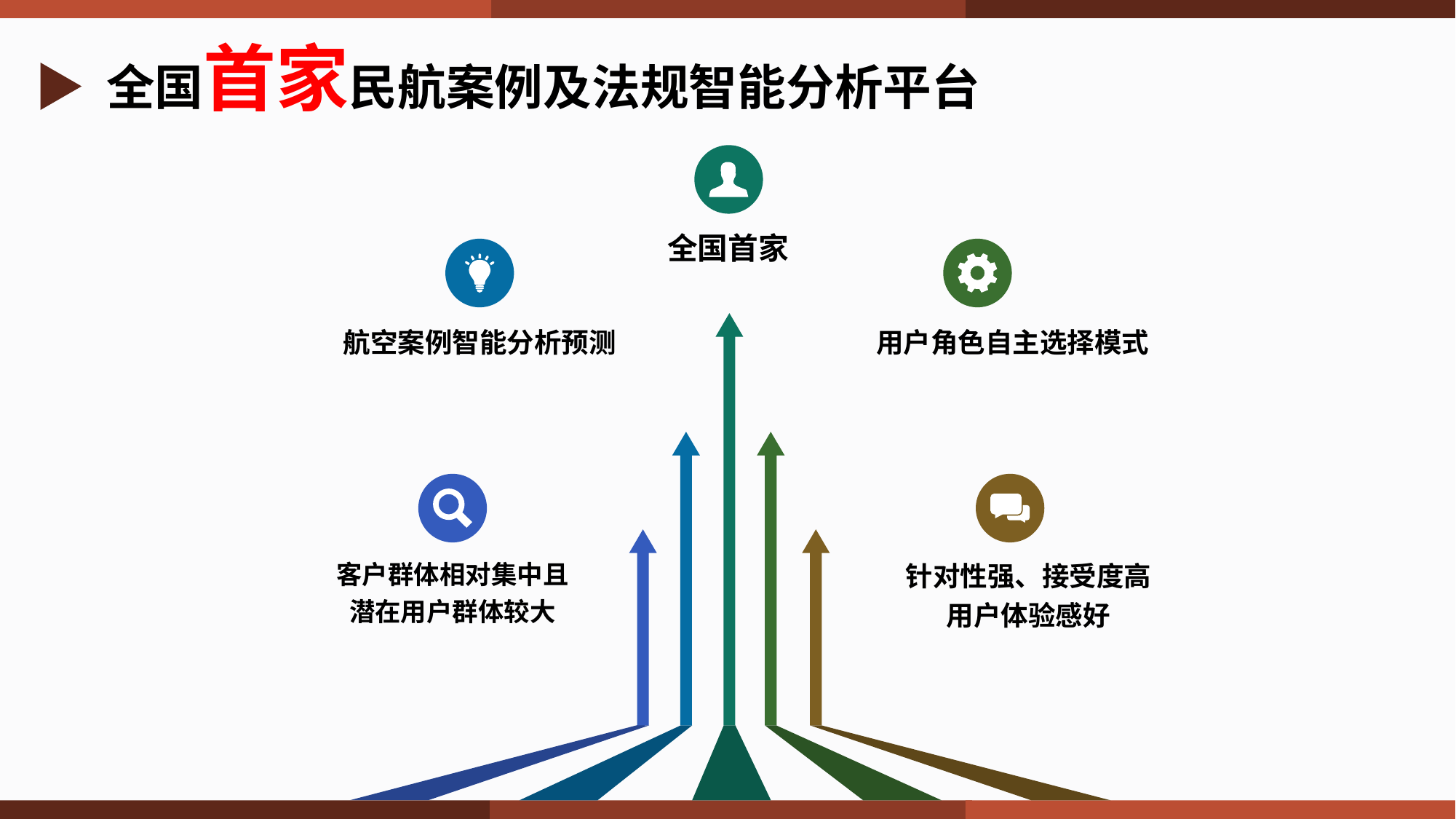

全国首家民航案例及法规智能分析平台

全国首家

航空案例智能分析预测
用户角色自主选择模式

客户群体相对集中且潜在用户群体较大
针对性强、接受度高
用户体验感好